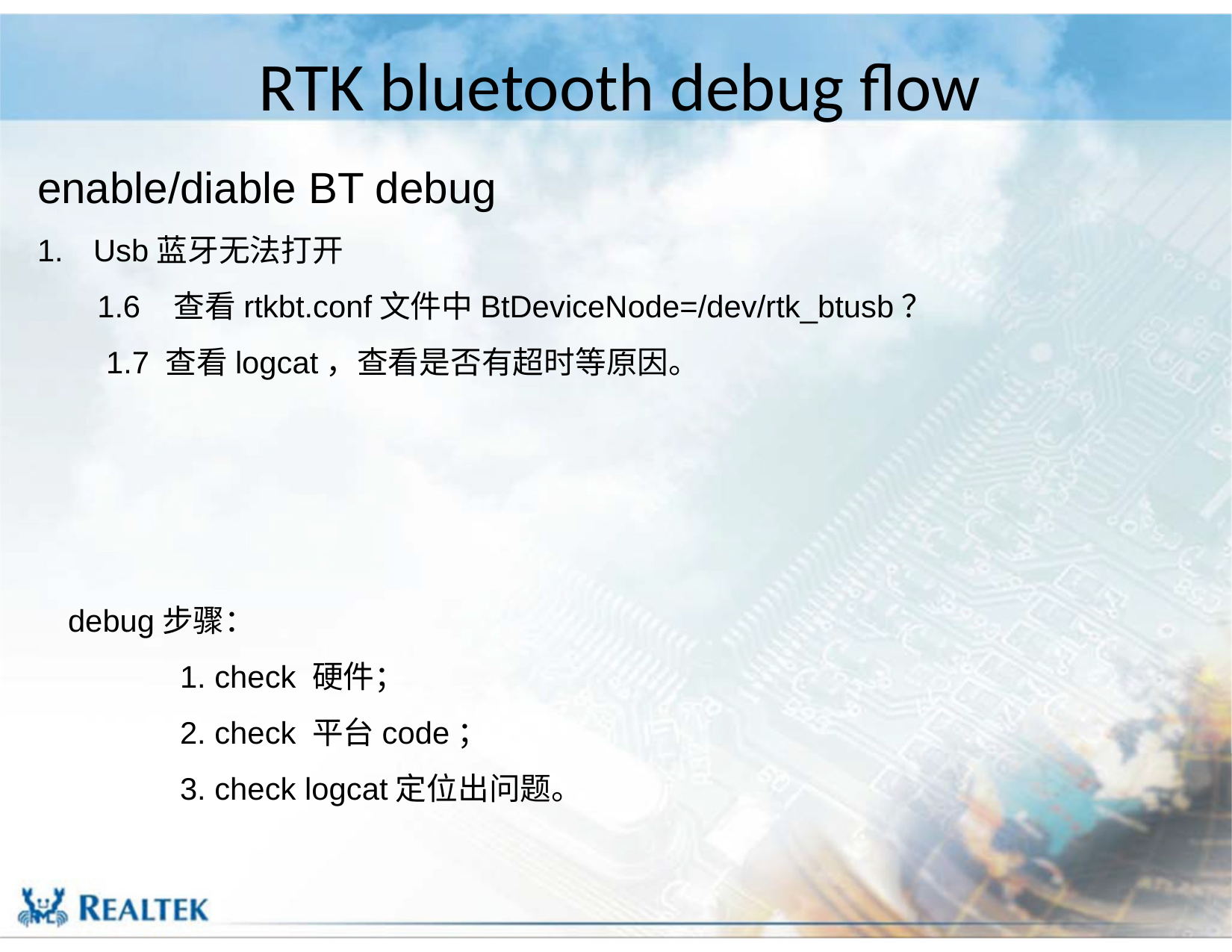

# RTK bluetooth debug flow
enable/diable BT debug
Usb蓝牙无法打开
       1.6   查看rtkbt.conf文件中BtDeviceNode=/dev/rtk_btusb？
        1.7 查看logcat，查看是否有超时等原因。

debug步骤：
	1. check 硬件；
	2. check 平台code；
	3. check logcat定位出问题。